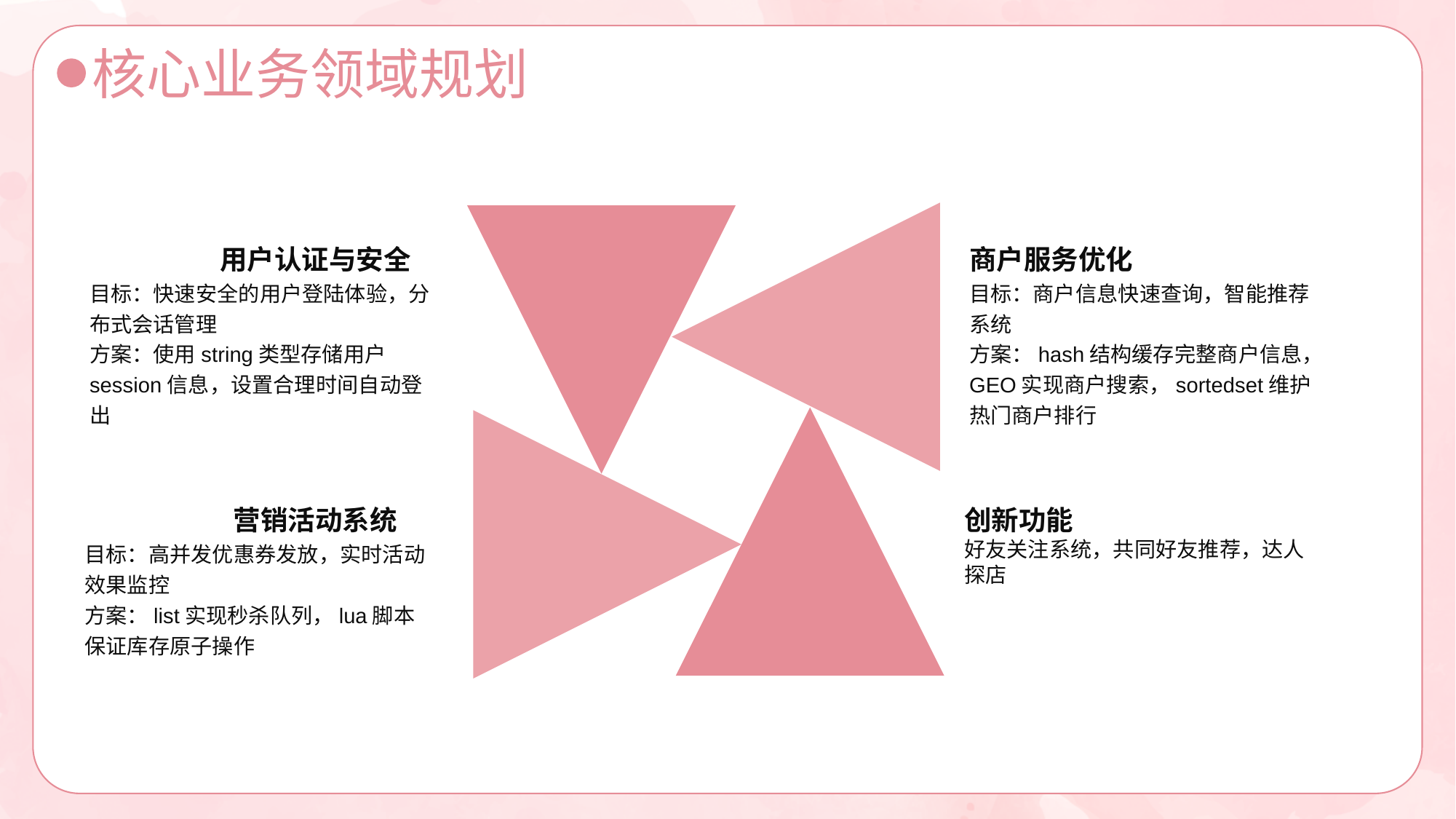

核心业务领域规划

                    用户认证与安全
目标：快速安全的用户登陆体验，分布式会话管理
方案：使用string类型存储用户session信息，设置合理时间自动登出
商户服务优化
目标：商户信息快速查询，智能推荐系统
方案：hash结构缓存完整商户信息，GEO实现商户搜索，sortedset维护热门商户排行

                       营销活动系统
目标：高并发优惠券发放，实时活动效果监控
方案：list实现秒杀队列，lua脚本保证库存原子操作
创新功能
好友关注系统，共同好友推荐，达人探店